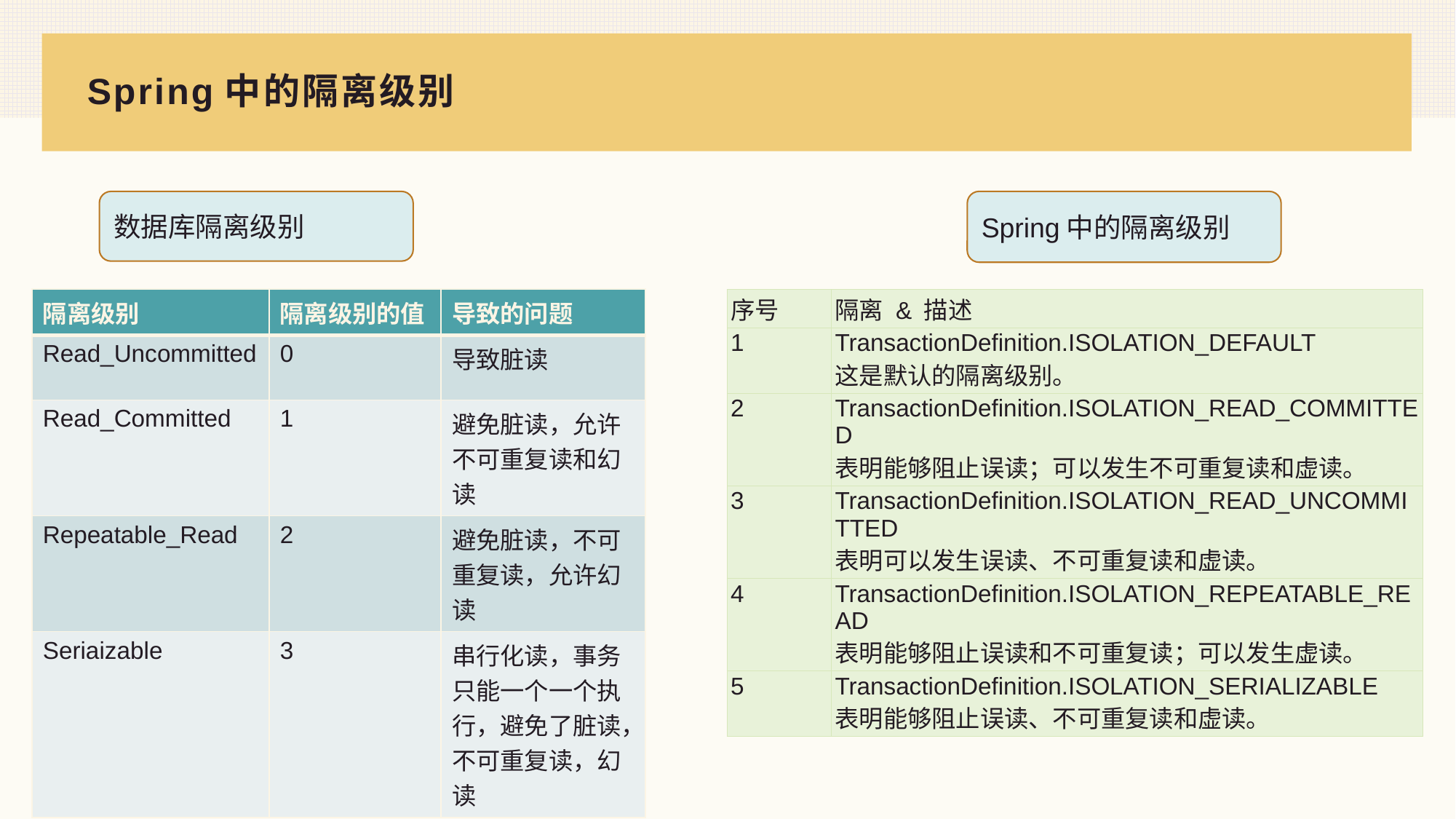

# Spring中的隔离级别
数据库隔离级别
Spring中的隔离级别
| 隔离级别 | 隔离级别的值 | 导致的问题 |
| --- | --- | --- |
| Read\_Uncommitted | 0 | 导致脏读 |
| Read\_Committed | 1 | 避免脏读，允许不可重复读和幻读 |
| Repeatable\_Read | 2 | 避免脏读，不可重复读，允许幻读 |
| Seriaizable | 3 | 串行化读，事务只能一个一个执行，避免了脏读，不可重复读，幻读 |
| 序号 | 隔离 & 描述 |
| --- | --- |
| 1 | TransactionDefinition.ISOLATION\_DEFAULT 这是默认的隔离级别。 |
| 2 | TransactionDefinition.ISOLATION\_READ\_COMMITTED 表明能够阻止误读；可以发生不可重复读和虚读。 |
| 3 | TransactionDefinition.ISOLATION\_READ\_UNCOMMITTED 表明可以发生误读、不可重复读和虚读。 |
| 4 | TransactionDefinition.ISOLATION\_REPEATABLE\_READ 表明能够阻止误读和不可重复读；可以发生虚读。 |
| 5 | TransactionDefinition.ISOLATION\_SERIALIZABLE 表明能够阻止误读、不可重复读和虚读。 |